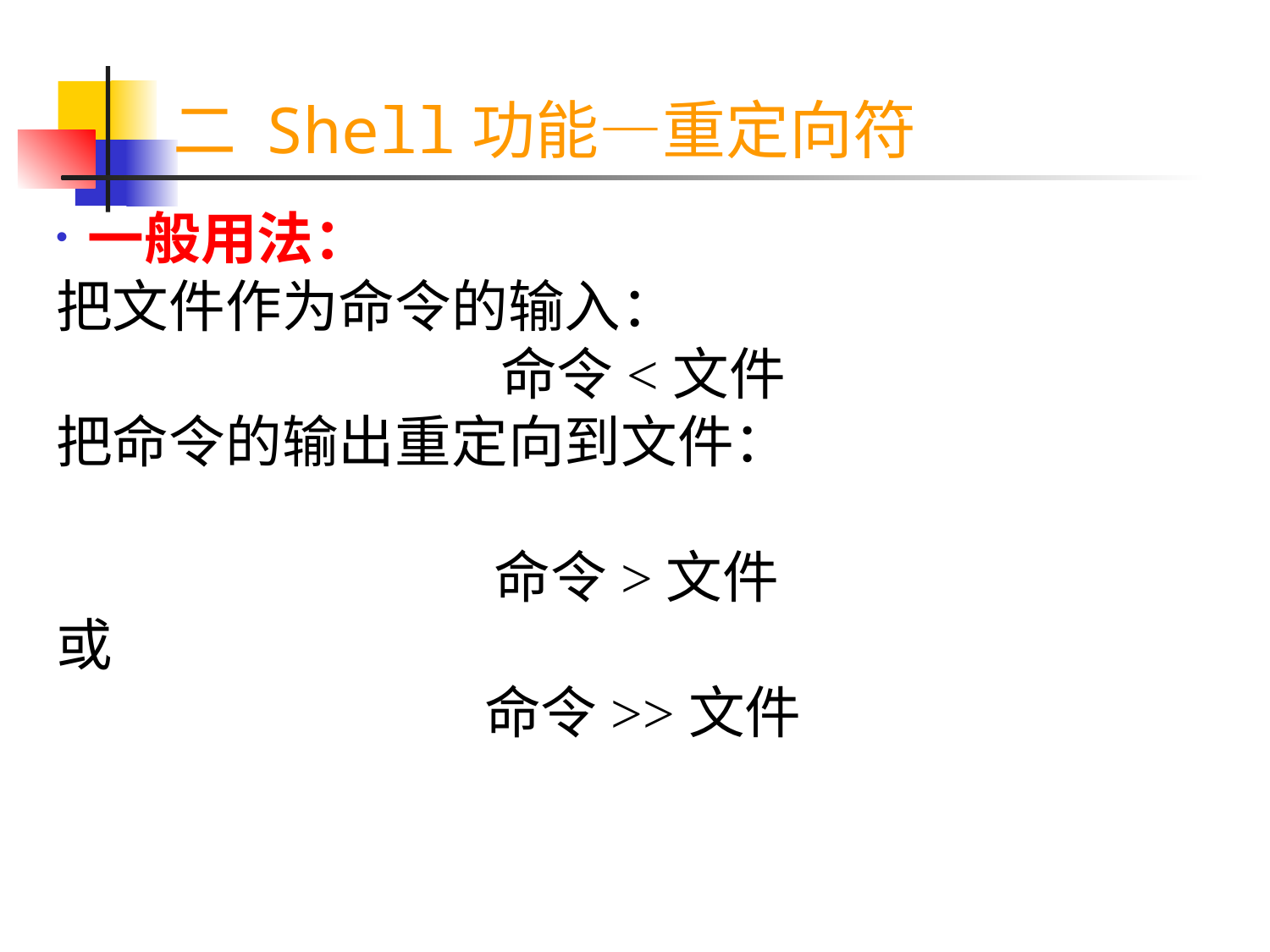

二 Shell功能—重定向符
一般用法：
把文件作为命令的输入：
命令<文件
把命令的输出重定向到文件：
命令>文件
或
命令>>文件